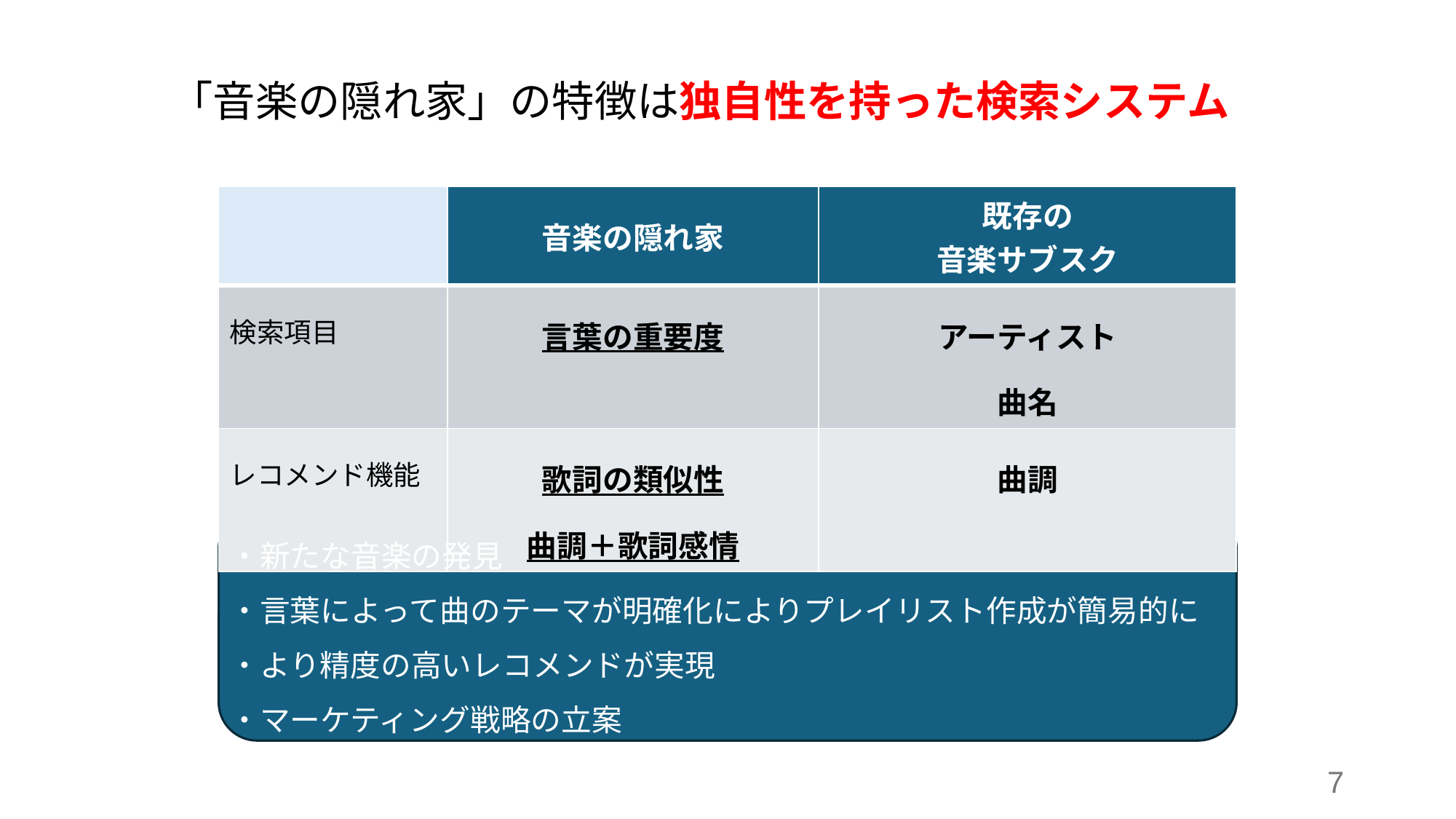

# 「音楽の隠れ家」の特徴は独自性を持った検索システム
|  | 音楽の隠れ家 | 既存の 音楽サブスク |
| --- | --- | --- |
| 検索項目 | 言葉の重要度 | アーティスト 曲名 |
| レコメンド機能 | 歌詞の類似性 曲調＋歌詞感情 | 曲調 |

・新たな音楽の発見
・言葉によって曲のテーマが明確化によりプレイリスト作成が簡易的に
・より精度の高いレコメンドが実現
・マーケティング戦略の立案
7